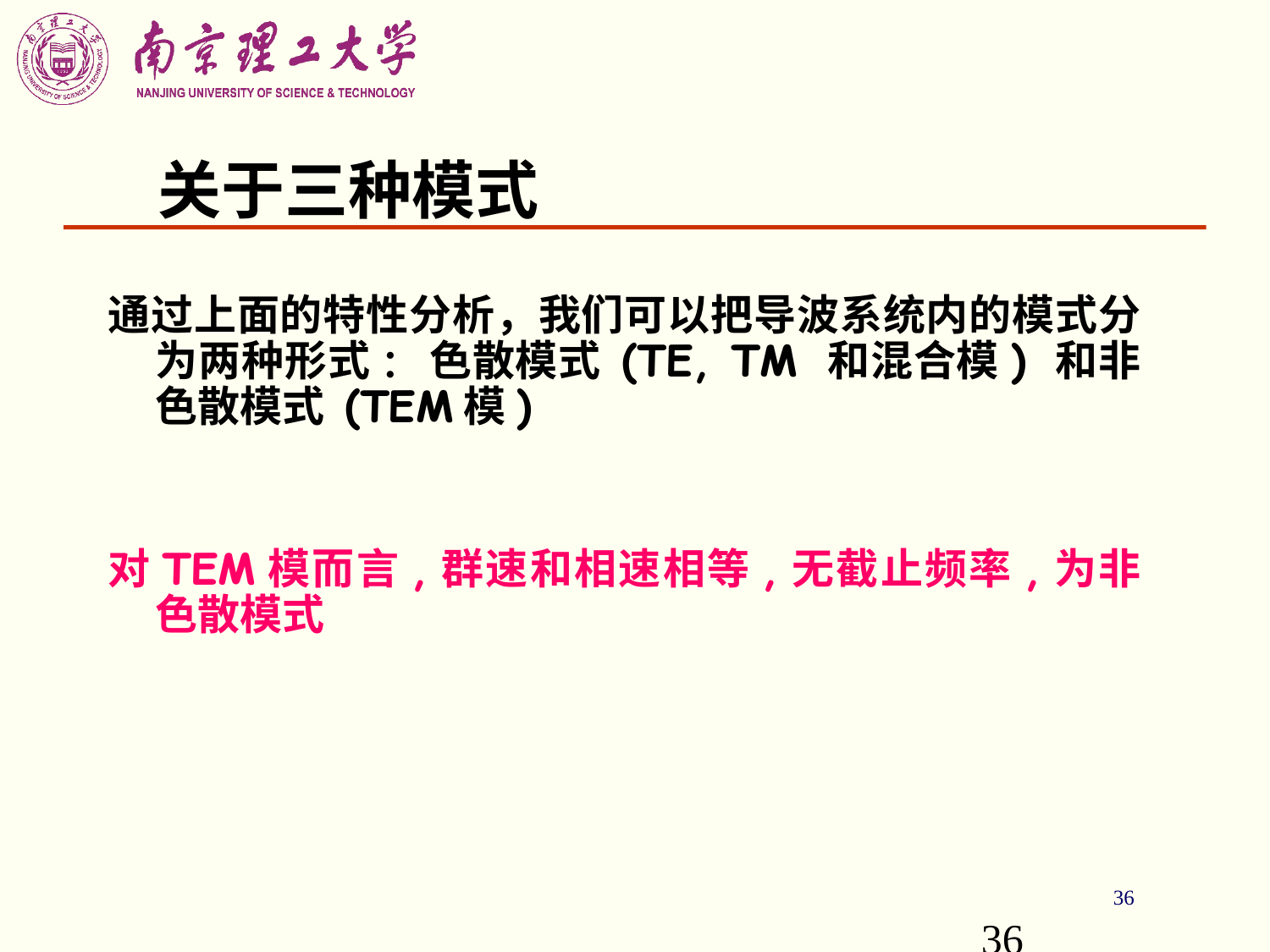

# 关于三种模式
通过上面的特性分析，我们可以把导波系统内的模式分为两种形式: 色散模式 (TE, TM 和混合模) 和非色散模式 (TEM模)

对TEM模而言,群速和相速相等,无截止频率,为非色散模式
36